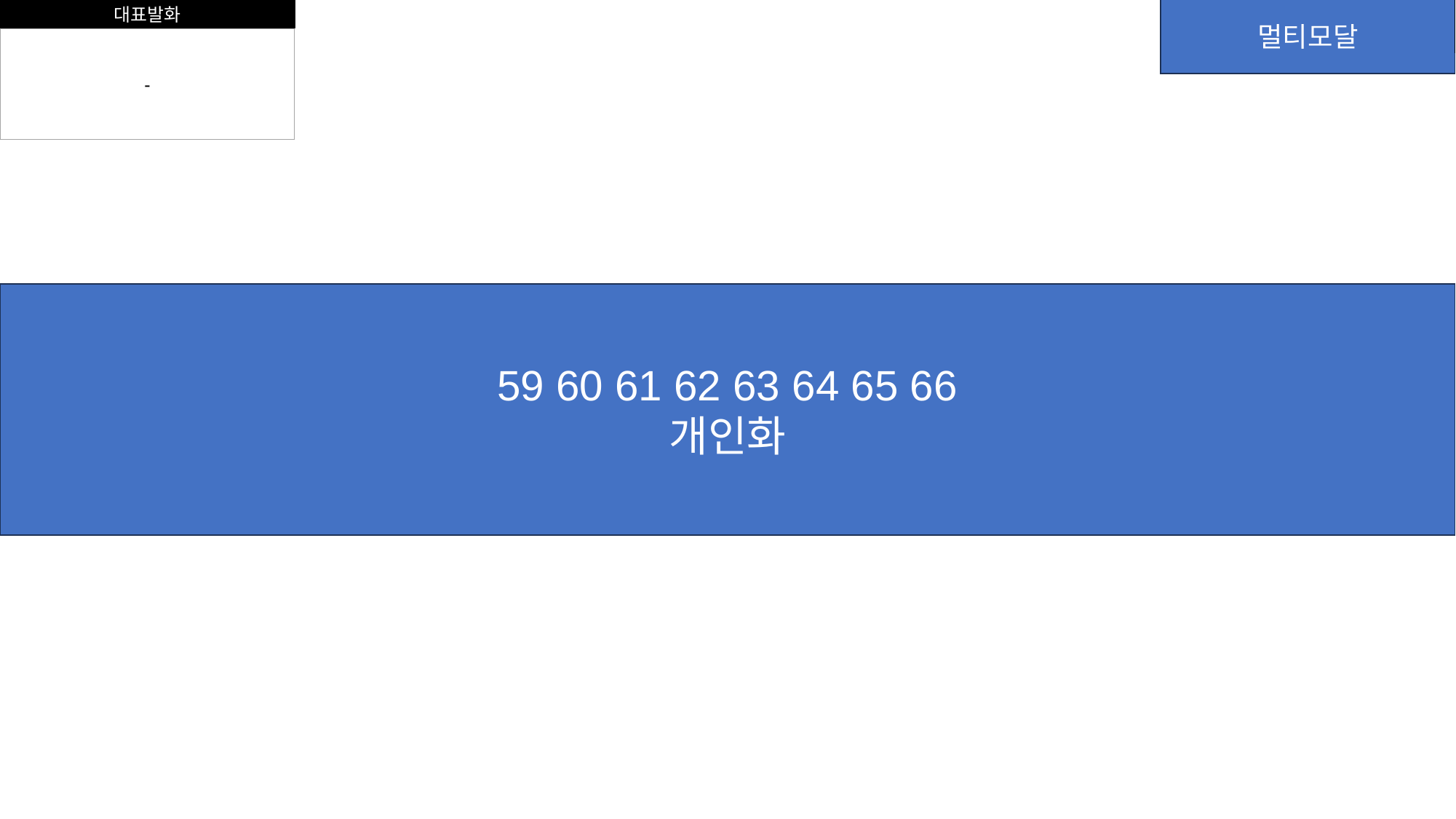

대표발화
V0.7 수정
멀티모달
-
59 60 61 62 63 64 65 66
개인화